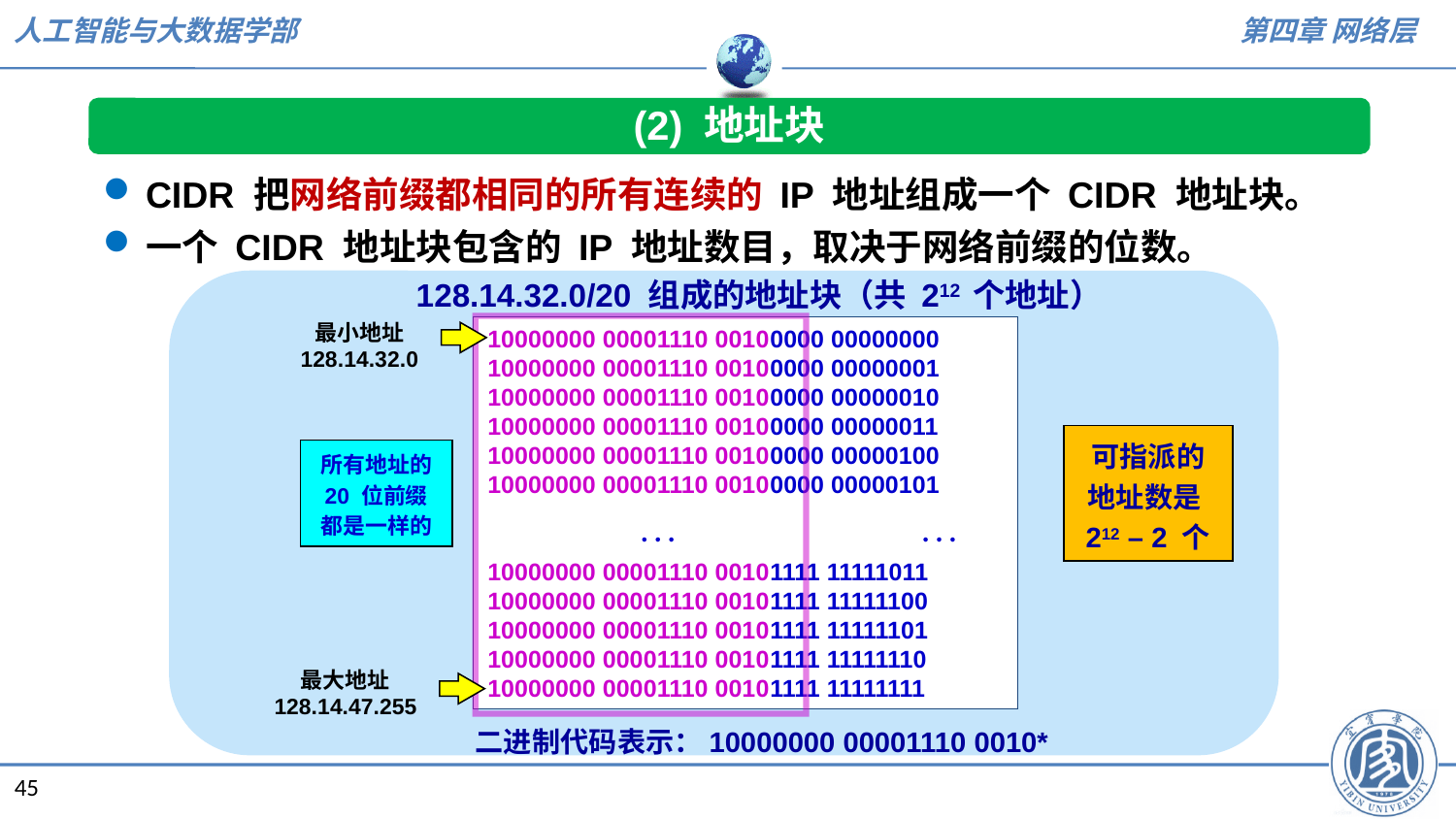

(2) 地址块

CIDR 把网络前缀都相同的所有连续的 IP 地址组成一个 CIDR 地址块。
一个 CIDR 地址块包含的 IP 地址数目，取决于网络前缀的位数。
128.14.32.0/20 组成的地址块（共 212 个地址）

最小地址
128.14.32.0

10000000 00001110 00100000 00000000
10000000 00001110 00100000 00000001
10000000 00001110 00100000 00000010
10000000 00001110 00100000 00000011
10000000 00001110 00100000 00000100
10000000 00001110 00100000 00000101

10000000 00001110 00101111 11111011
10000000 00001110 00101111 11111100
10000000 00001110 00101111 11111101
10000000 00001110 00101111 11111110
10000000 00001110 00101111 11111111
可指派的地址数是212 – 2 个
所有地址的 20 位前缀
都是一样的
…
…
最大地址
128.14.47.255

二进制代码表示：10000000 00001110 0010*
45